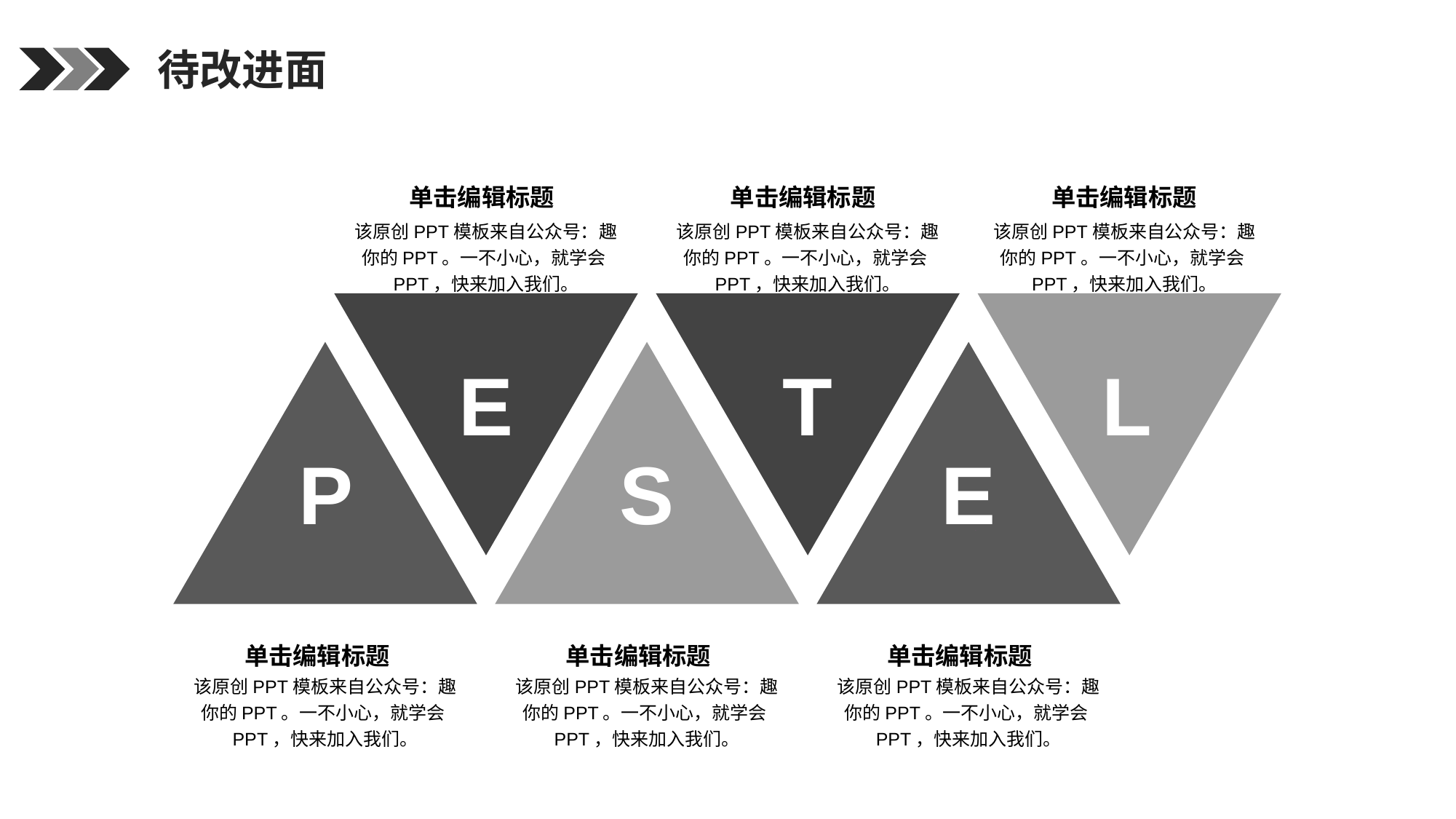

待改进面

单击编辑标题
单击编辑标题
单击编辑标题
该原创PPT模板来自公众号：趣你的PPT。一不小心，就学会PPT，快来加入我们。
该原创PPT模板来自公众号：趣你的PPT。一不小心，就学会PPT，快来加入我们。
该原创PPT模板来自公众号：趣你的PPT。一不小心，就学会PPT，快来加入我们。

E

T

L

P

S

E
单击编辑标题
单击编辑标题
单击编辑标题
该原创PPT模板来自公众号：趣你的PPT。一不小心，就学会PPT，快来加入我们。
该原创PPT模板来自公众号：趣你的PPT。一不小心，就学会PPT，快来加入我们。
该原创PPT模板来自公众号：趣你的PPT。一不小心，就学会PPT，快来加入我们。